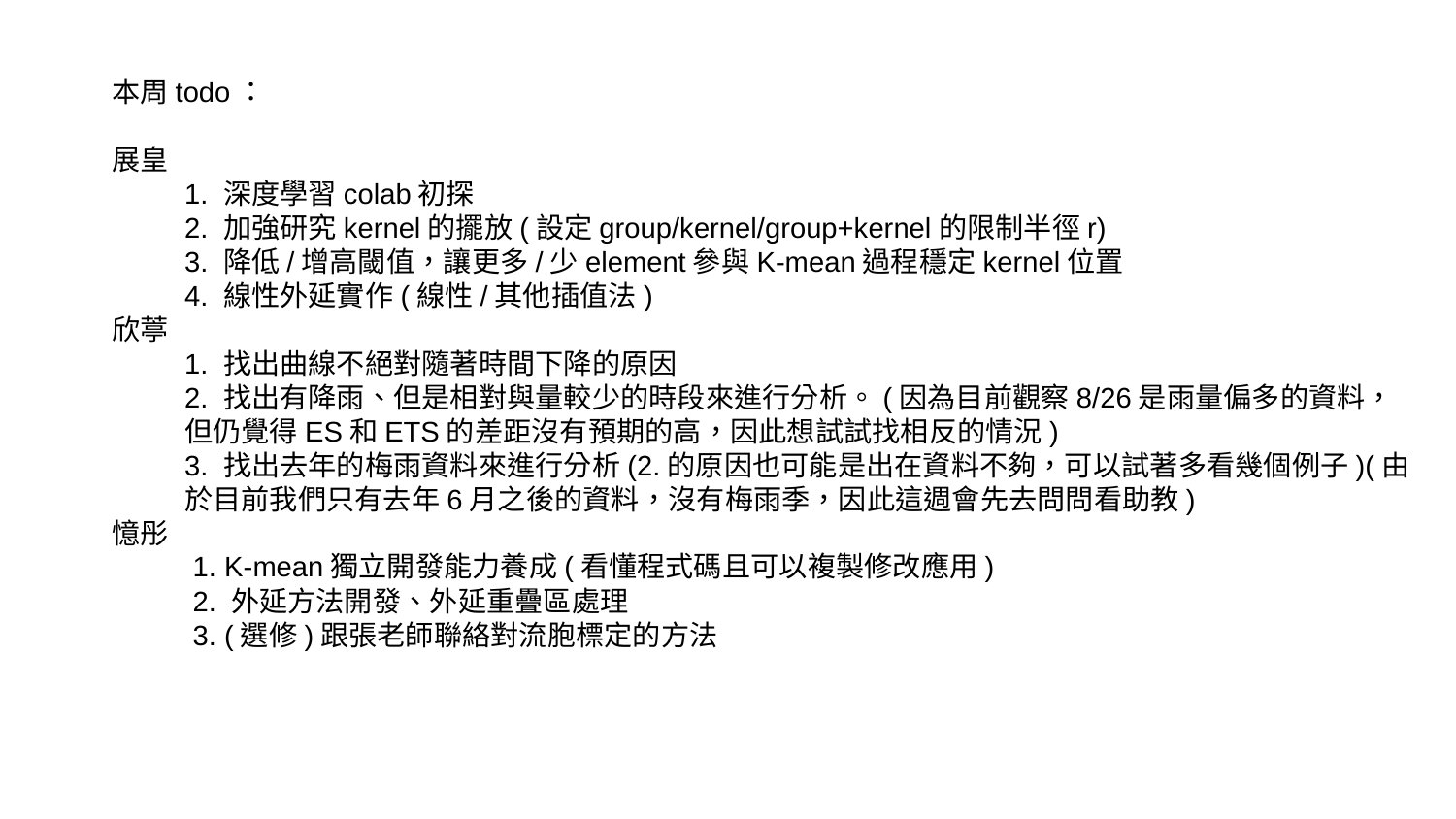

本周todo：

展皇
1. 深度學習colab初探
2. 加強研究kernel的擺放(設定group/kernel/group+kernel的限制半徑r)
3. 降低/增高閾值，讓更多/少element參與K-mean過程穩定kernel位置
4. 線性外延實作(線性/其他插值法)
欣葶
1. 找出曲線不絕對隨著時間下降的原因
2. 找出有降雨、但是相對與量較少的時段來進行分析。(因為目前觀察8/26是雨量偏多的資料，但仍覺得ES和ETS的差距沒有預期的高，因此想試試找相反的情況)
3. 找出去年的梅雨資料來進行分析(2.的原因也可能是出在資料不夠，可以試著多看幾個例子)(由於目前我們只有去年6月之後的資料，沒有梅雨季，因此這週會先去問問看助教)
憶彤
 1. K-mean獨立開發能力養成(看懂程式碼且可以複製修改應用)
 2. 外延方法開發、外延重疊區處理
 3. (選修)跟張老師聯絡對流胞標定的方法